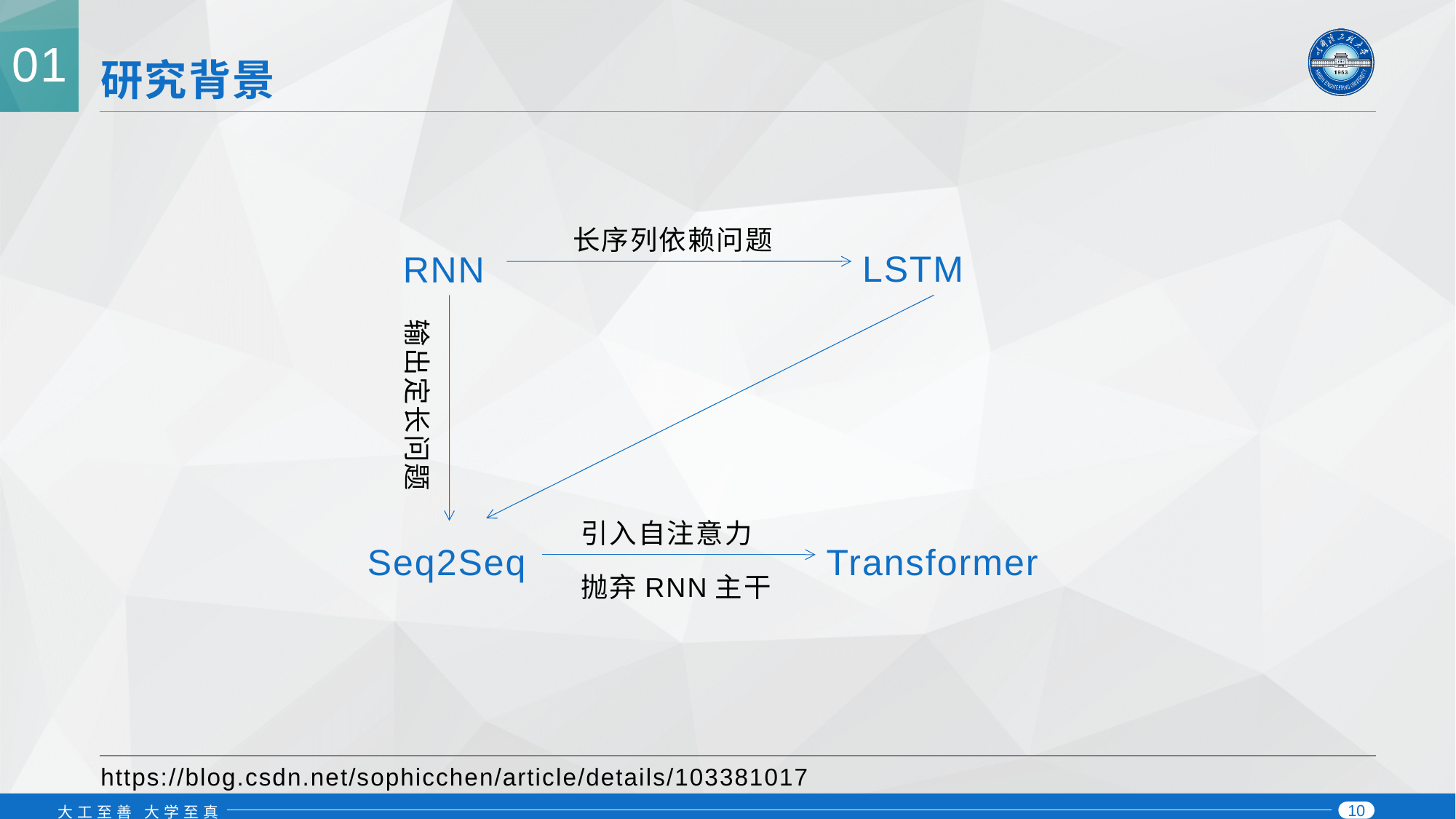

01
# 研究背景
长序列依赖问题
LSTM
RNN
输出定长问题
引入自注意力
Seq2Seq
Transformer
抛弃RNN主干
https://blog.csdn.net/sophicchen/article/details/103381017